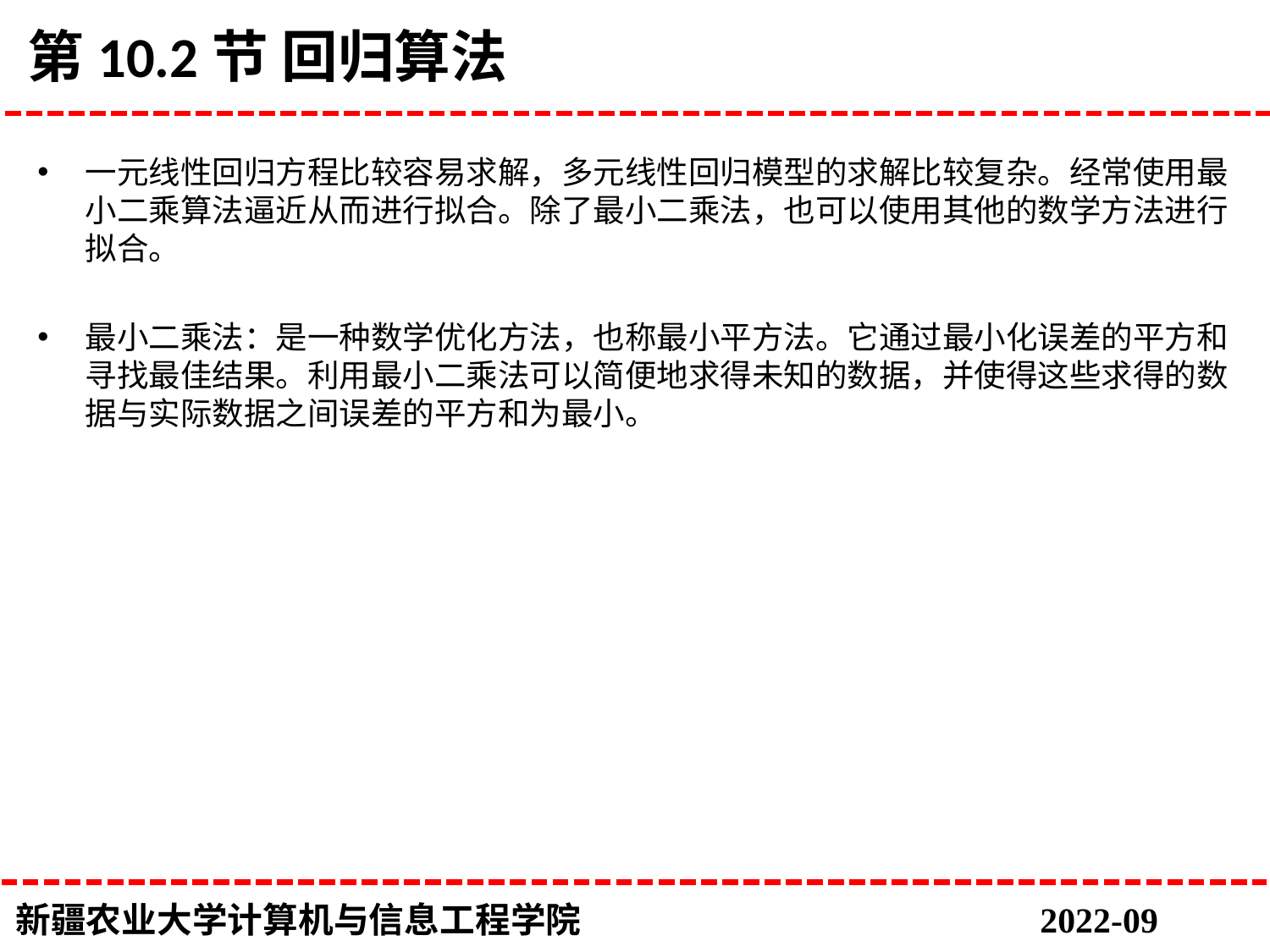

# 第10.2节 回归算法
一元线性回归方程比较容易求解，多元线性回归模型的求解比较复杂。经常使用最小二乘算法逼近从而进行拟合。除了最小二乘法，也可以使用其他的数学方法进行拟合。

最小二乘法：是一种数学优化方法，也称最小平方法。它通过最小化误差的平方和寻找最佳结果。利用最小二乘法可以简便地求得未知的数据，并使得这些求得的数据与实际数据之间误差的平方和为最小。